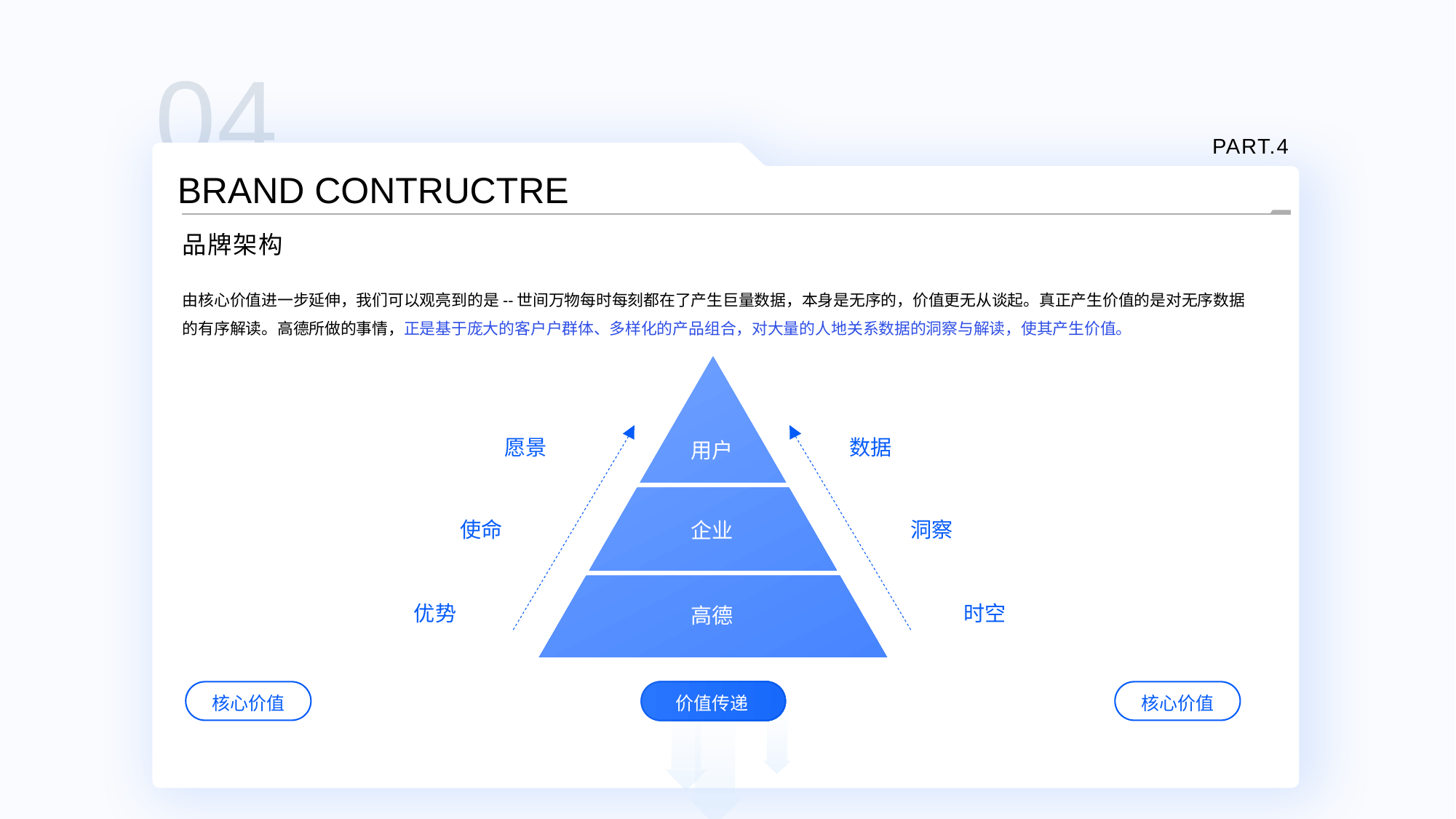

04
PART.4

BRAND CONTRUCTRE

品牌架构
由核心价值进一步延伸，我们可以观亮到的是--世间万物每时每刻都在了产生巨量数据，本身是无序的，价值更无从谈起。真正产生价值的是对无序数据的有序解读。高德所做的事情，正是基于庞大的客户户群体、多样化的产品组合，对大量的人地关系数据的洞察与解读，使其产生价值。

愿景
数据
用户

使命
洞察
企业

优势
时空
高德

核心价值
价值传递
核心价值